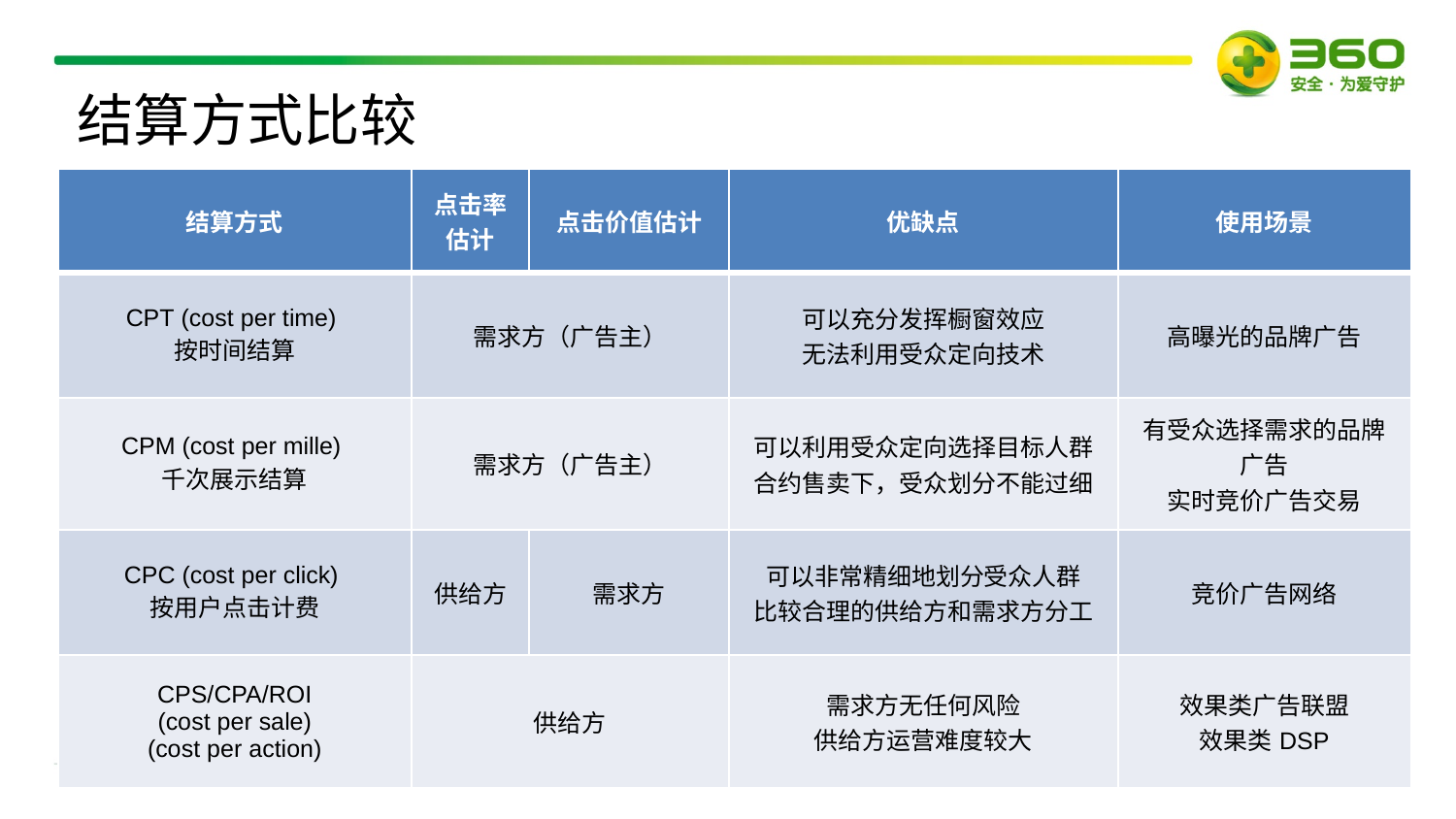

结算方式比较
| 结算方式 | 点击率估计 | 点击价值估计 | 优缺点 | 使用场景 |
| --- | --- | --- | --- | --- |
| CPT (cost per time) 按时间结算 | 需求方（广告主） |  | 可以充分发挥橱窗效应 无法利用受众定向技术 | 高曝光的品牌广告 |
| CPM (cost per mille) 千次展示结算 | 需求方（广告主） |  | 可以利用受众定向选择目标人群 合约售卖下，受众划分不能过细 | 有受众选择需求的品牌广告 实时竞价广告交易 |
| CPC (cost per click) 按用户点击计费 | 供给方 | 需求方 | 可以非常精细地划分受众人群 比较合理的供给方和需求方分工 | 竞价广告网络 |
| CPS/CPA/ROI (cost per sale) (cost per action) | 供给方 |  | 需求方无任何风险 供给方运营难度较大 | 效果类广告联盟 效果类DSP |